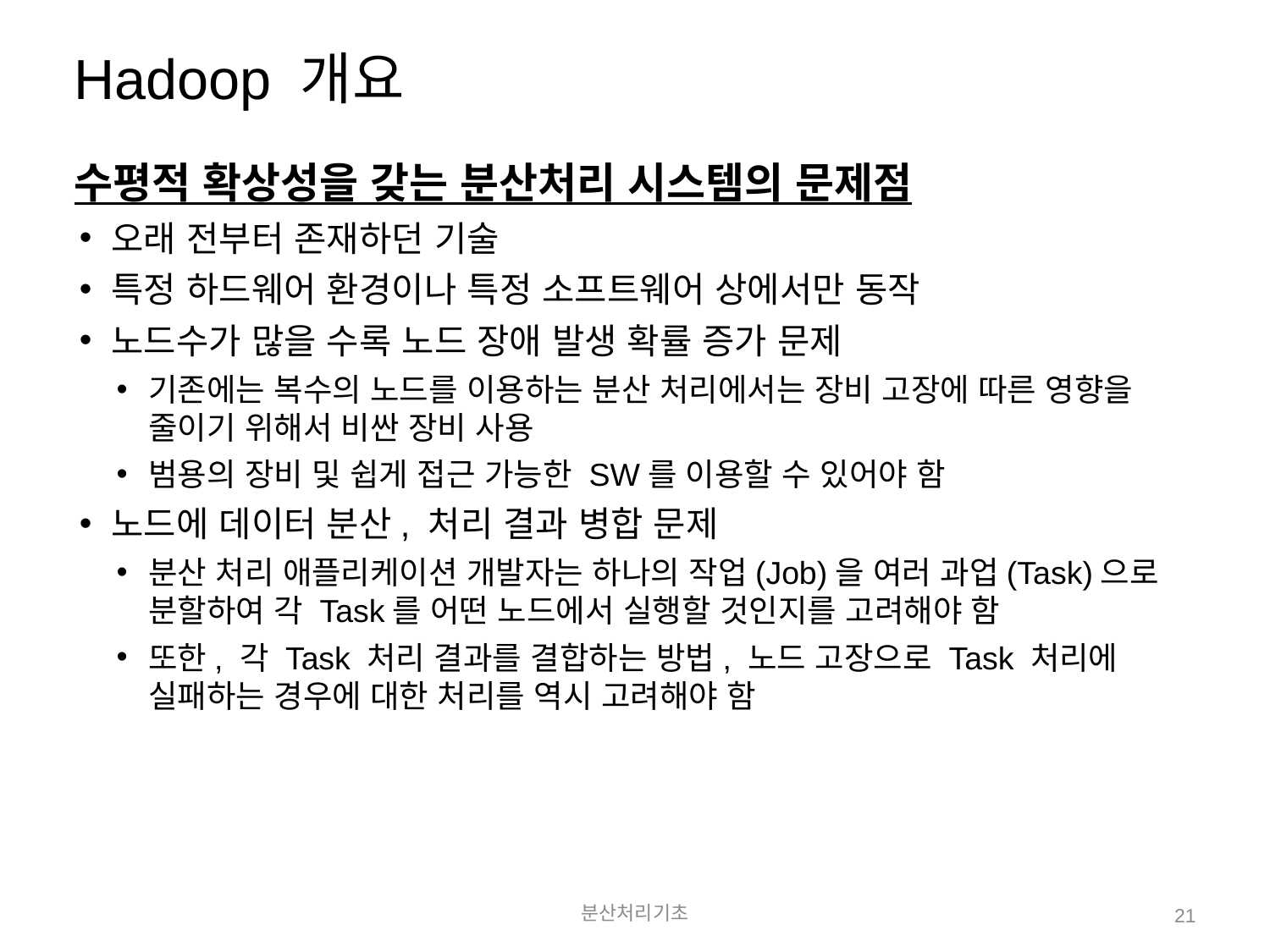

# Hadoop 개요
수평적 확상성을 갖는 분산처리 시스템의 문제점
오래 전부터 존재하던 기술
특정 하드웨어 환경이나 특정 소프트웨어 상에서만 동작
노드수가 많을 수록 노드 장애 발생 확률 증가 문제
기존에는 복수의 노드를 이용하는 분산 처리에서는 장비 고장에 따른 영향을 줄이기 위해서 비싼 장비 사용
범용의 장비 및 쉽게 접근 가능한 SW를 이용할 수 있어야 함
노드에 데이터 분산, 처리 결과 병합 문제
분산 처리 애플리케이션 개발자는 하나의 작업(Job)을 여러 과업(Task)으로 분할하여 각 Task를 어떤 노드에서 실행할 것인지를 고려해야 함
또한, 각 Task 처리 결과를 결합하는 방법, 노드 고장으로 Task 처리에 실패하는 경우에 대한 처리를 역시 고려해야 함

분산처리기초
21